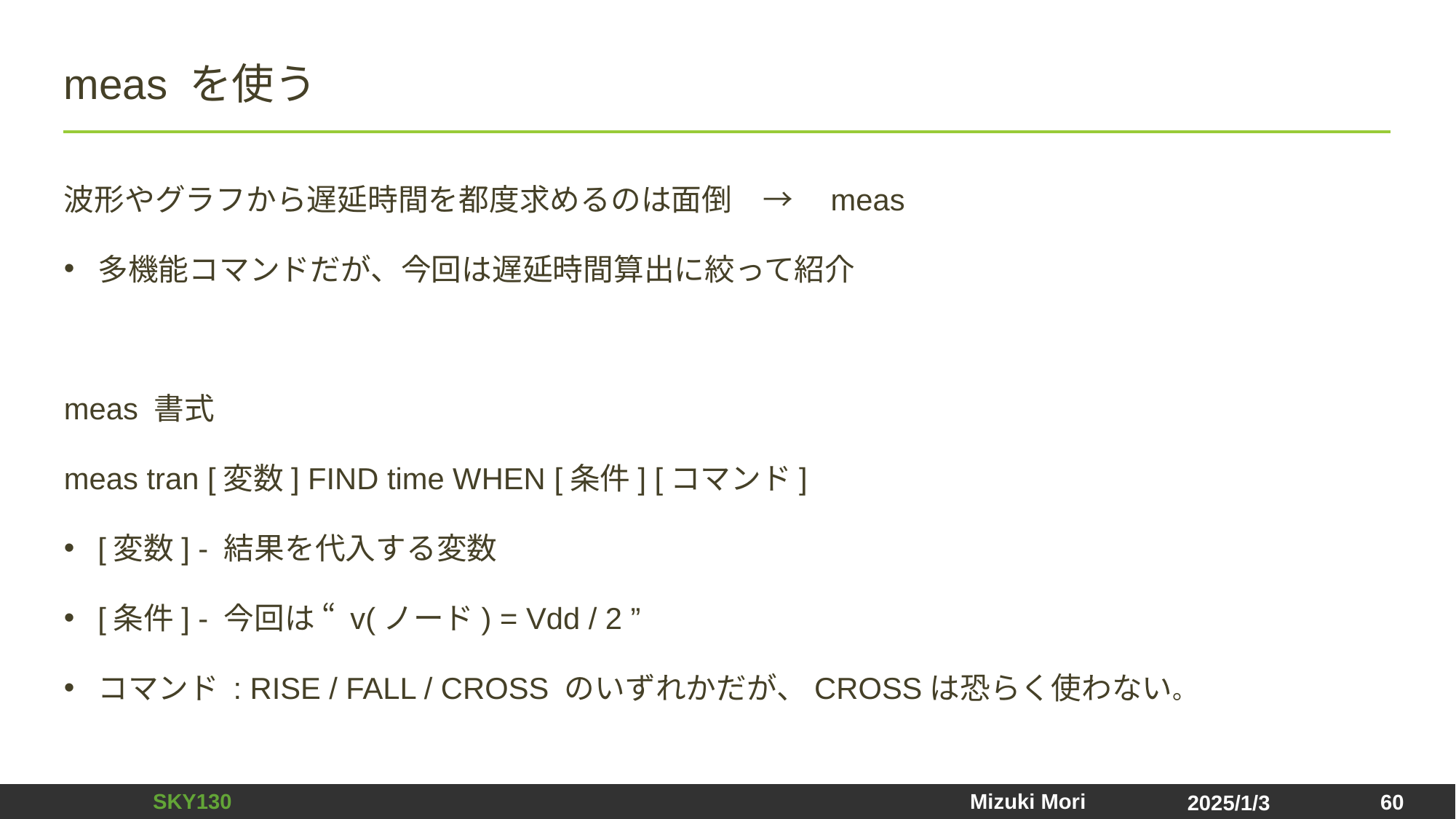

# meas を使う
波形やグラフから遅延時間を都度求めるのは面倒　→　meas
多機能コマンドだが、今回は遅延時間算出に絞って紹介

meas 書式
meas tran [変数] FIND time WHEN [条件] [コマンド]
[変数] - 結果を代入する変数
[条件] - 今回は “ v(ノード) = Vdd / 2 ”
コマンド : RISE / FALL / CROSS のいずれかだが、CROSSは恐らく使わない。
60
2025/1/3